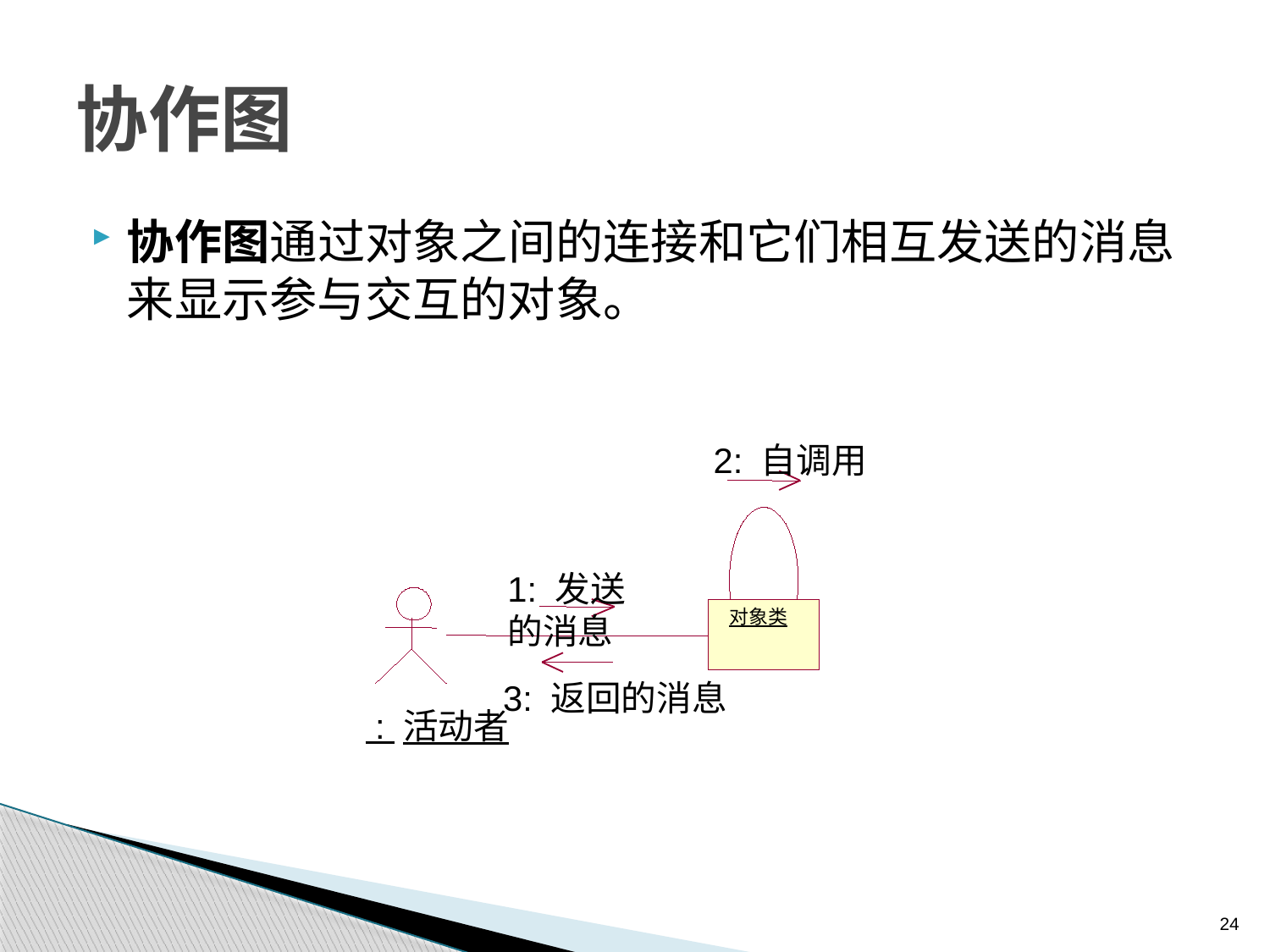

# 协作图
协作图通过对象之间的连接和它们相互发送的消息来显示参与交互的对象。

2: 自调用

1: 发送的消息

对象类

3: 返回的消息
 : 活动者
24